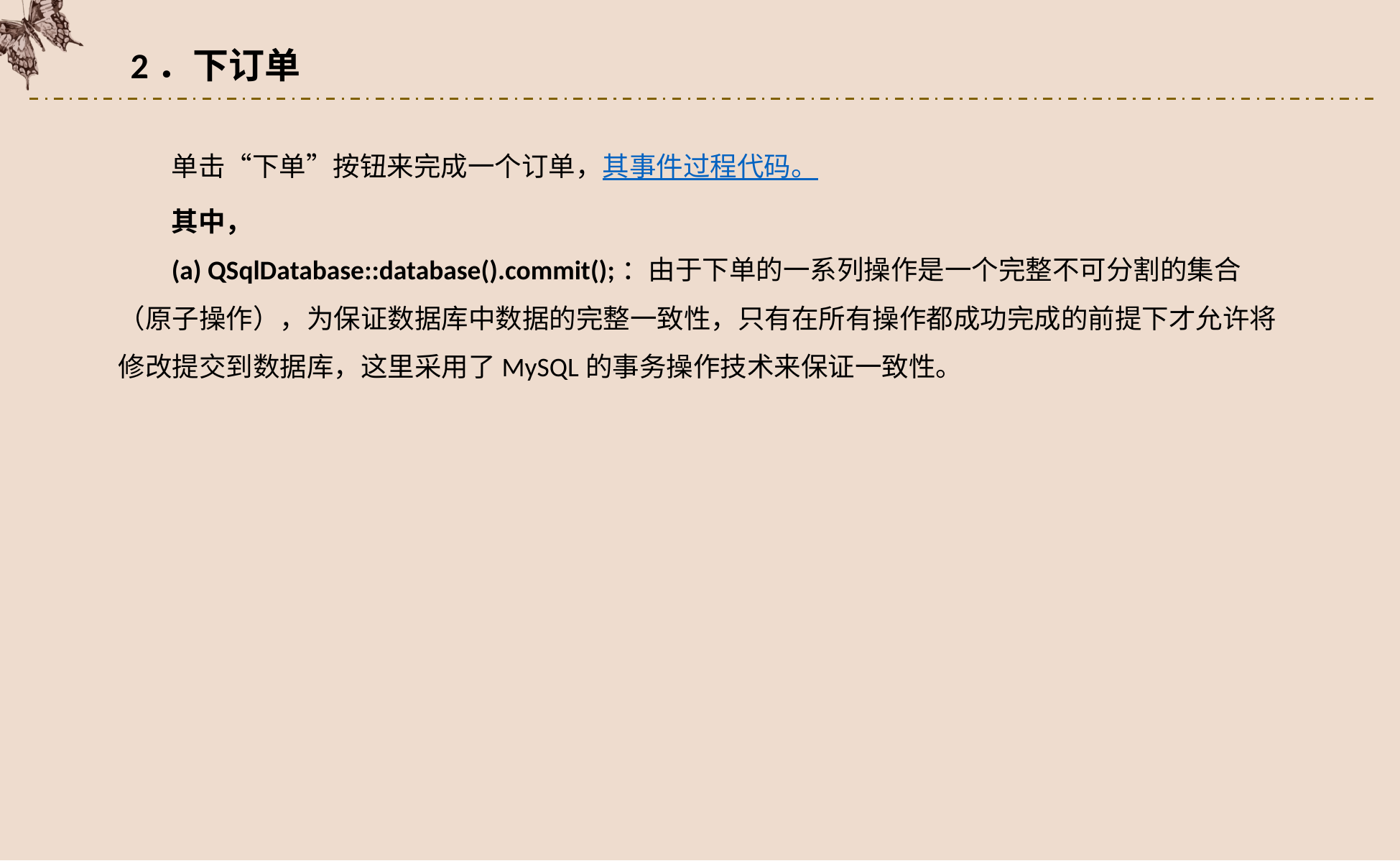

2．下订单
单击“下单”按钮来完成一个订单，其事件过程代码。
其中，
(a) QSqlDatabase::database().commit();：由于下单的一系列操作是一个完整不可分割的集合（原子操作），为保证数据库中数据的完整一致性，只有在所有操作都成功完成的前提下才允许将修改提交到数据库，这里采用了MySQL的事务操作技术来保证一致性。